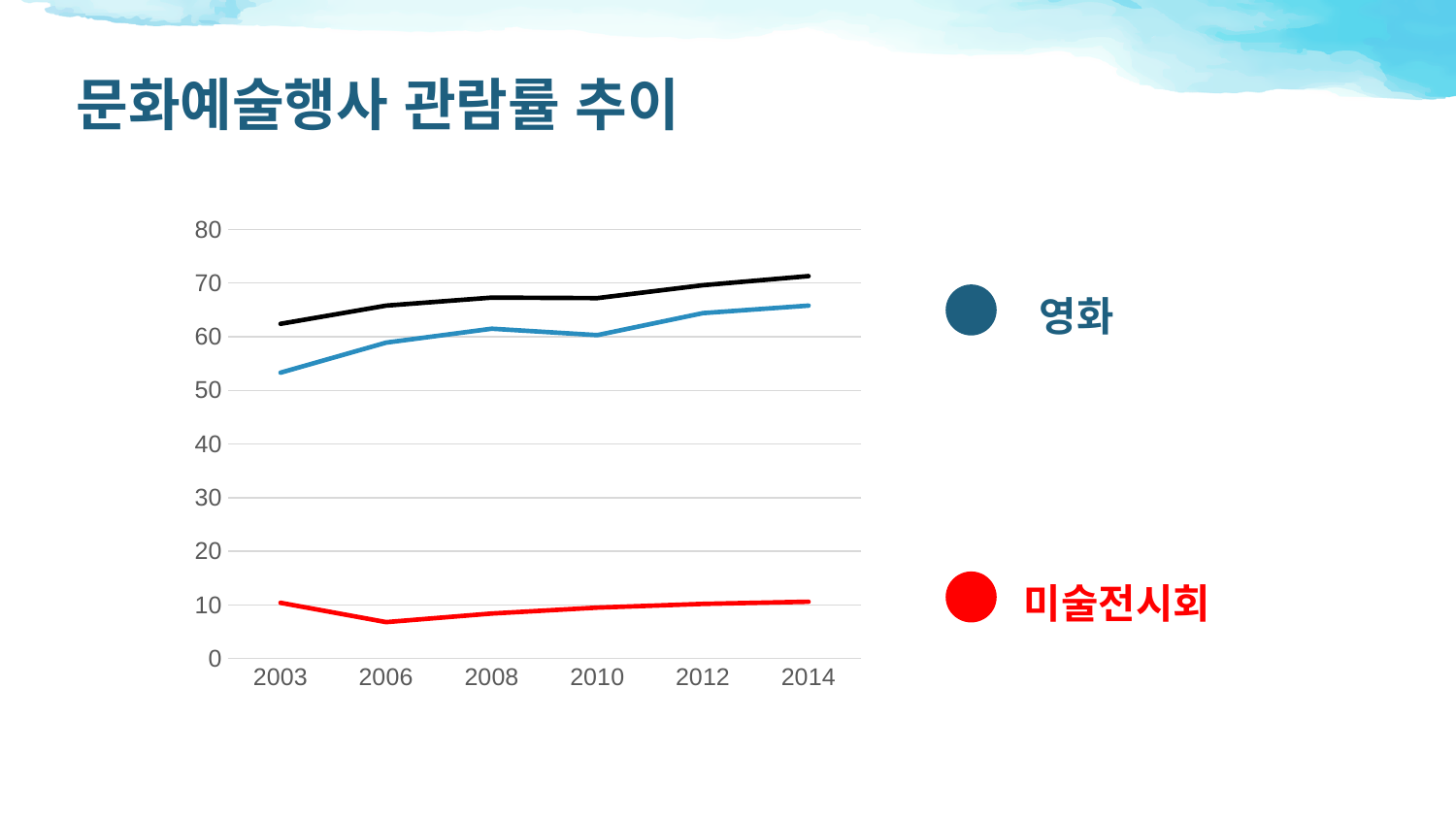

문화예술행사 관람률 추이

### Chart

| Category | 전체 | 미술전시회 | 영화 |
|---|---|---|---|
| 2003 | 62.4 | 10.4 | 53.3 |
| 2006 | 65.8 | 6.8 | 58.9 |
| 2008 | 67.3 | 8.4 | 61.5 |
| 2010 | 67.2 | 9.5 | 60.3 |
| 2012 | 69.6 | 10.2 | 64.4 |
| 2014 | 71.3 | 10.6 | 65.8 |
영화

미술전시회